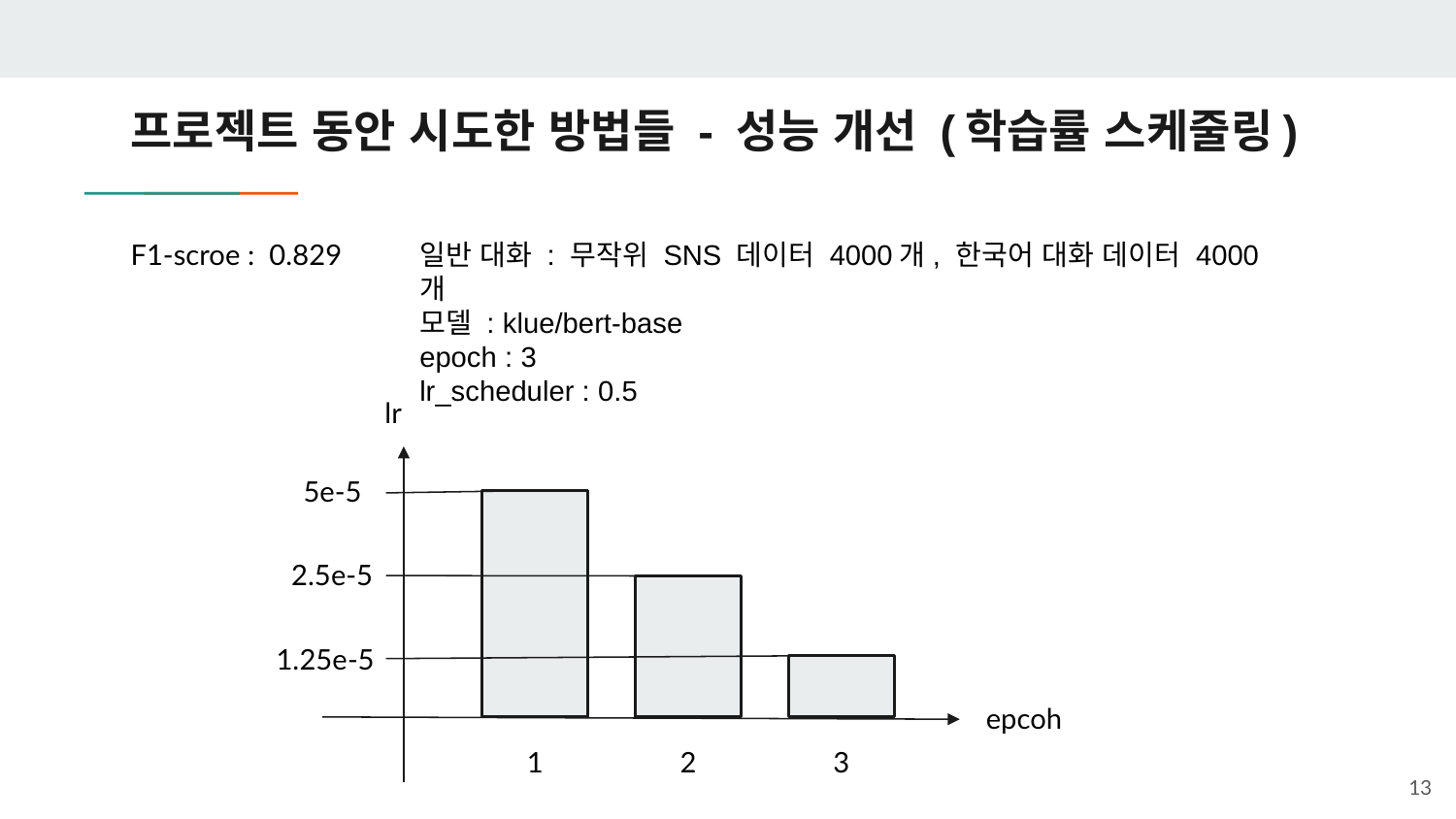

# 프로젝트 동안 시도한 방법들 - 성능 개선 (학습률 스케줄링)

F1-scroe :  0.829

일반 대화 : 무작위 SNS 데이터 4000개, 한국어 대화 데이터 4000개
모델 : klue/bert-base
epoch : 3
lr_scheduler : 0.5

lr
5e-5

2.5e-5

1.25e-5

epcoh
1
2
3
13